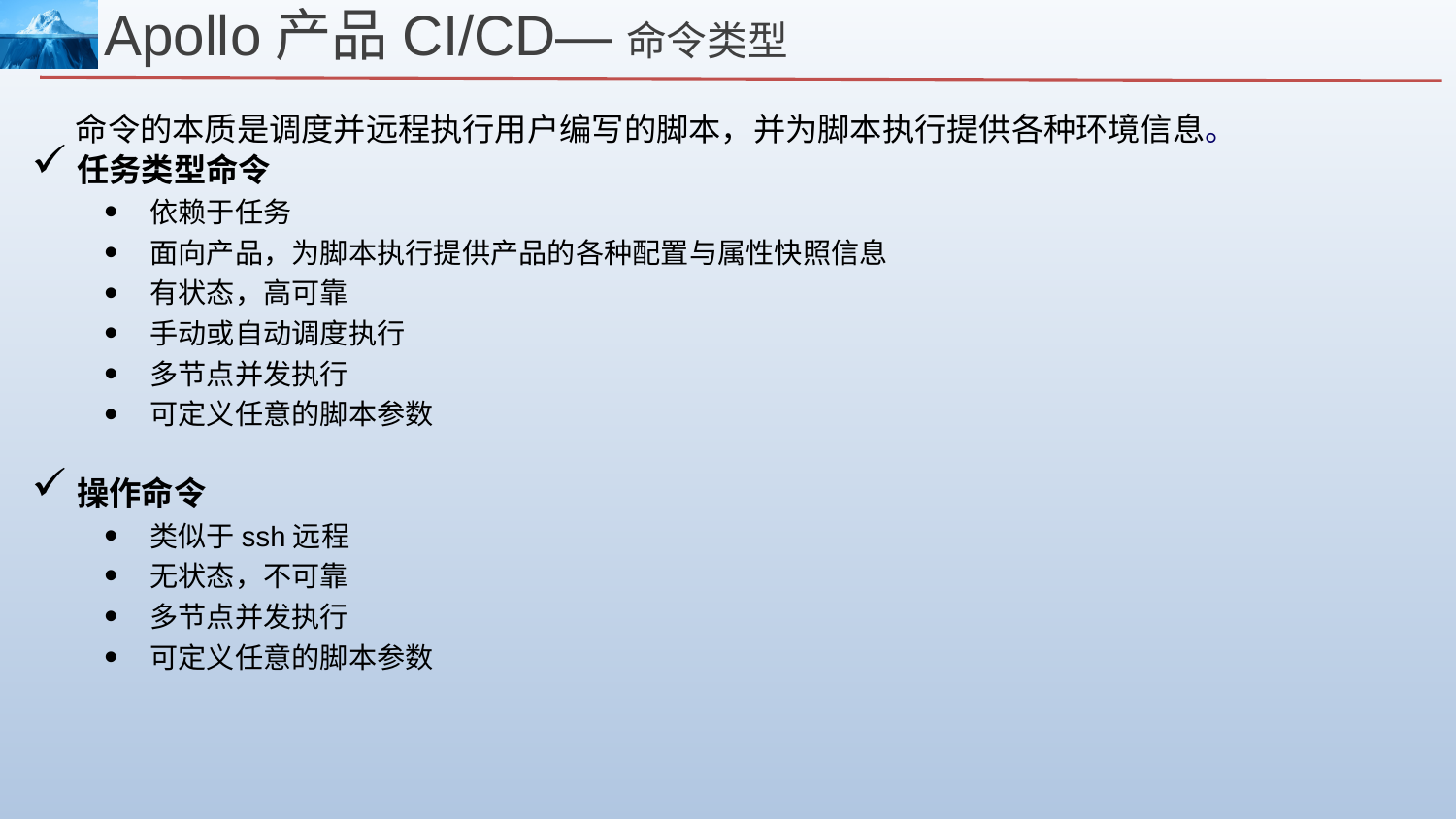

Apollo产品CI/CD—命令类型
     命令的本质是调度并远程执行用户编写的脚本，并为脚本执行提供各种环境信息。
任务类型命令
依赖于任务
面向产品，为脚本执行提供产品的各种配置与属性快照信息
有状态，高可靠
手动或自动调度执行
多节点并发执行
可定义任意的脚本参数

操作命令
类似于ssh远程
无状态，不可靠
多节点并发执行
可定义任意的脚本参数